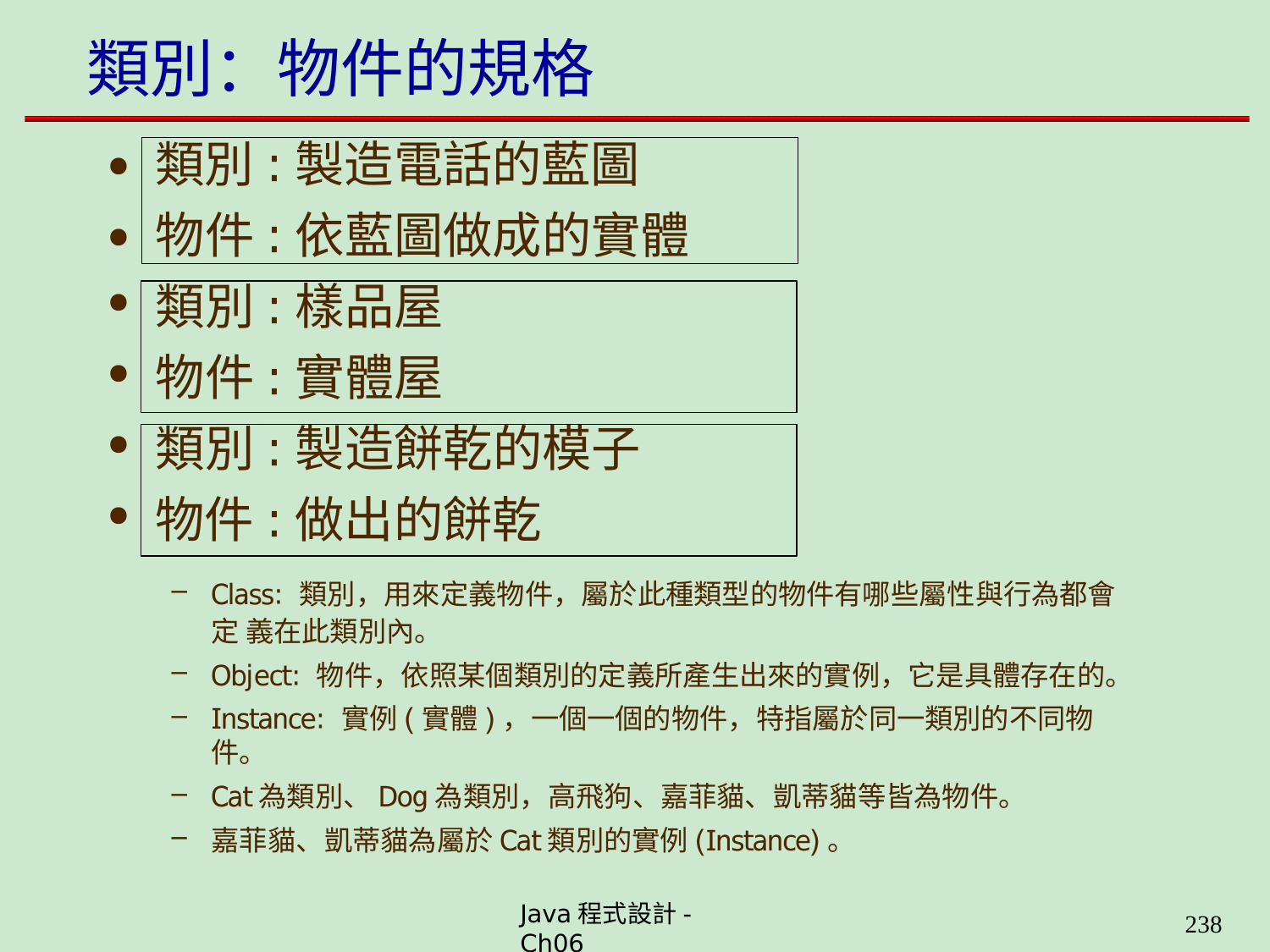

# 類別：物件的規格
•
•
類別:製造電話的藍圖
物件:依藍圖做成的實體
類別:樣品屋
物件:實體屋
類別:製造餅乾的模子
物件:做出的餅乾
Class: 類別，用來定義物件，屬於此種類型的物件有哪些屬性與行為都會定 義在此類別內。
Object: 物件，依照某個類別的定義所產生出來的實例，它是具體存在的。
Instance: 實例(實體)，一個一個的物件，特指屬於同一類別的不同物件。
Cat為類別、Dog為類別，高飛狗、嘉菲貓、凱蒂貓等皆為物件。
嘉菲貓、凱蒂貓為屬於Cat類別的實例(Instance)。

Java程式設計-Ch06
238